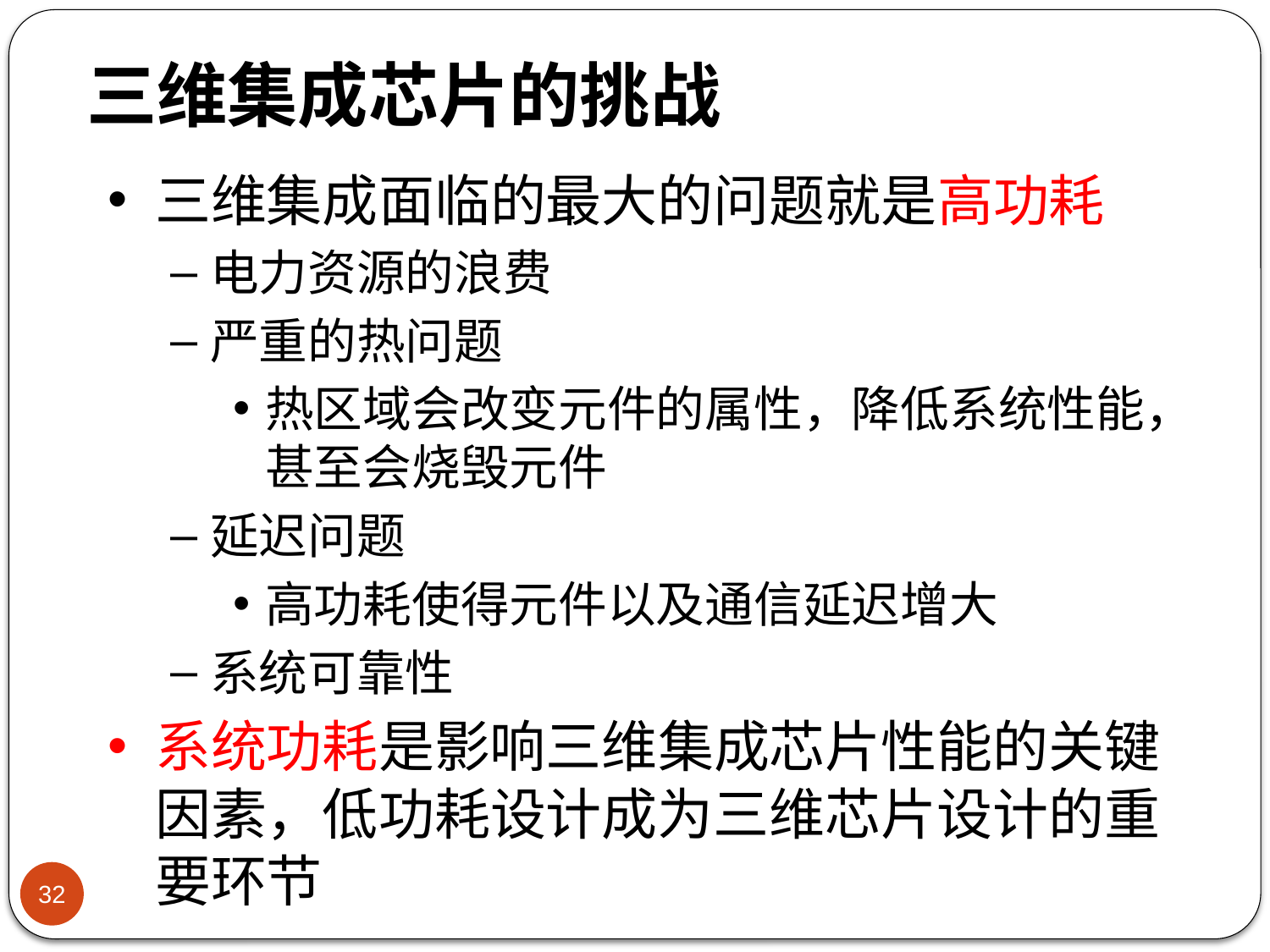

# 三维集成芯片的挑战
三维集成面临的最大的问题就是高功耗
电力资源的浪费
严重的热问题
热区域会改变元件的属性，降低系统性能，甚至会烧毁元件
延迟问题
高功耗使得元件以及通信延迟增大
系统可靠性
系统功耗是影响三维集成芯片性能的关键因素，低功耗设计成为三维芯片设计的重要环节
32